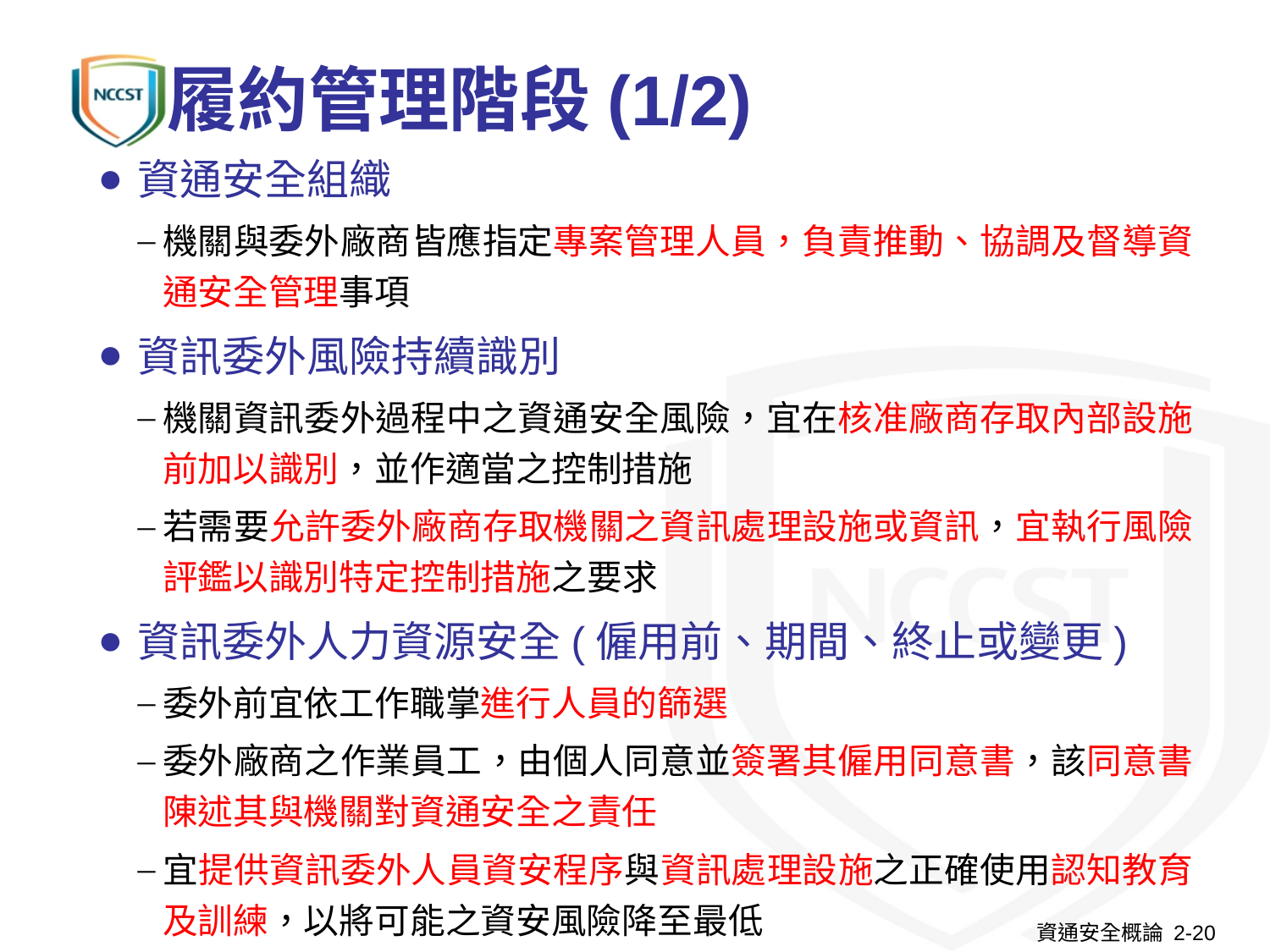

# 履約管理階段(1/2)
資通安全組織
機關與委外廠商皆應指定專案管理人員，負責推動、協調及督導資通安全管理事項
資訊委外風險持續識別
機關資訊委外過程中之資通安全風險，宜在核准廠商存取內部設施前加以識別，並作適當之控制措施
若需要允許委外廠商存取機關之資訊處理設施或資訊，宜執行風險評鑑以識別特定控制措施之要求
資訊委外人力資源安全(僱用前、期間、終止或變更)
委外前宜依工作職掌進行人員的篩選
委外廠商之作業員工，由個人同意並簽署其僱用同意書，該同意書陳述其與機關對資通安全之責任
宜提供資訊委外人員資安程序與資訊處理設施之正確使用認知教育及訓練，以將可能之資安風險降至最低